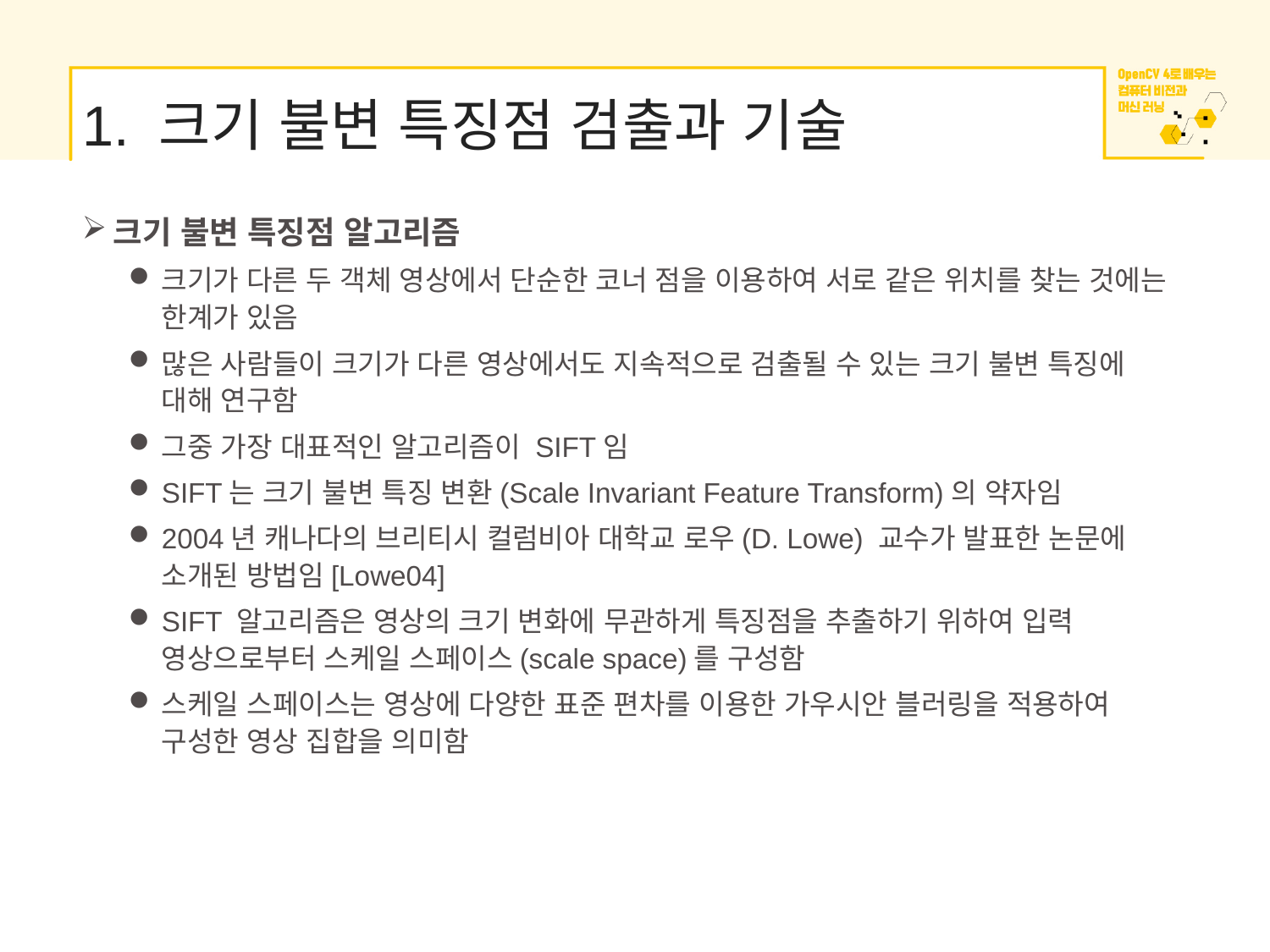

# 1. 크기 불변 특징점 검출과 기술
크기 불변 특징점 알고리즘
크기가 다른 두 객체 영상에서 단순한 코너 점을 이용하여 서로 같은 위치를 찾는 것에는 한계가 있음
많은 사람들이 크기가 다른 영상에서도 지속적으로 검출될 수 있는 크기 불변 특징에 대해 연구함
그중 가장 대표적인 알고리즘이 SIFT임
SIFT는 크기 불변 특징 변환(Scale Invariant Feature Transform)의 약자임
2004년 캐나다의 브리티시 컬럼비아 대학교 로우(D. Lowe) 교수가 발표한 논문에 소개된 방법임[Lowe04]
SIFT 알고리즘은 영상의 크기 변화에 무관하게 특징점을 추출하기 위하여 입력 영상으로부터 스케일 스페이스(scale space)를 구성함
스케일 스페이스는 영상에 다양한 표준 편차를 이용한 가우시안 블러링을 적용하여 구성한 영상 집합을 의미함